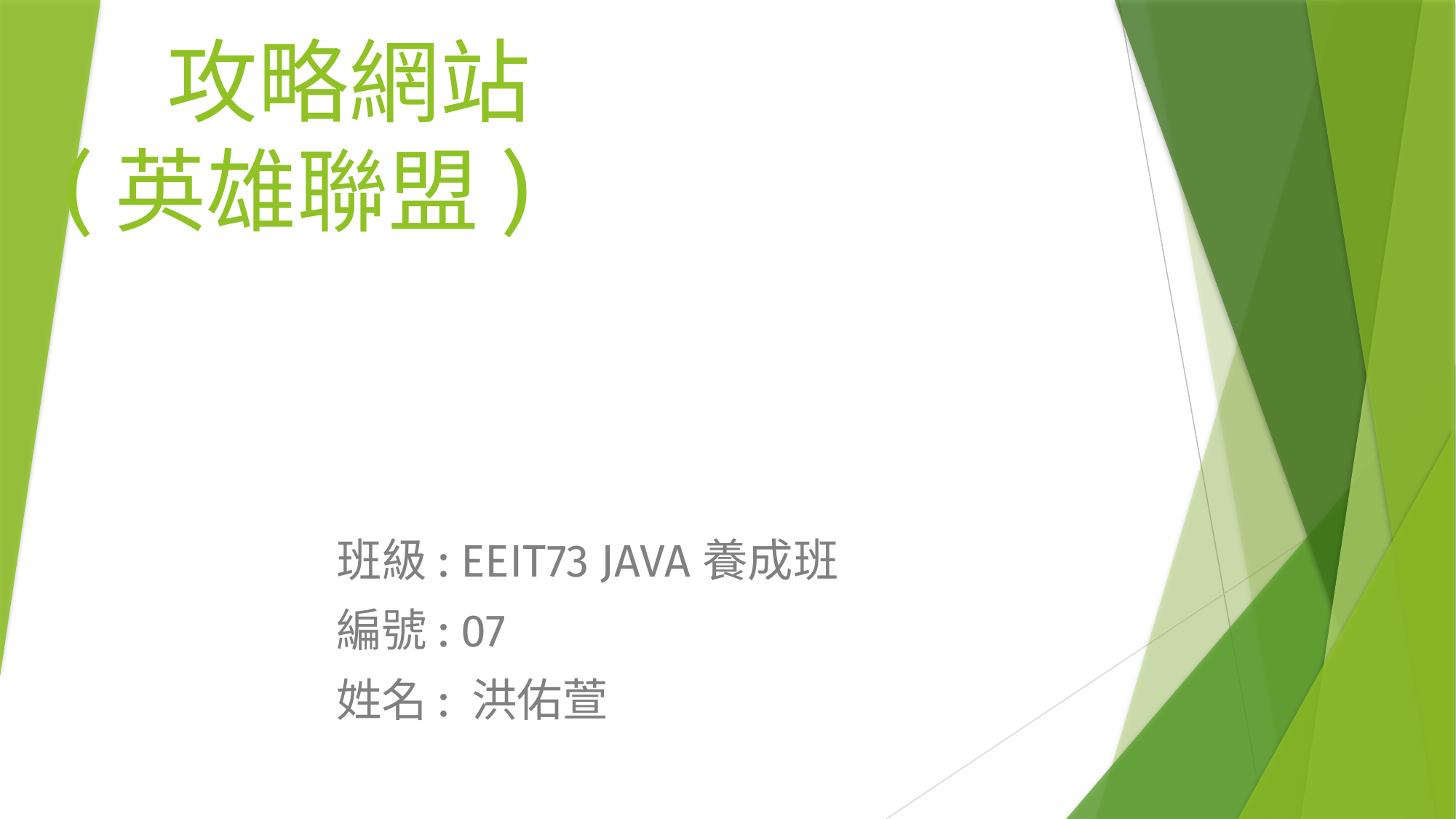

# 攻略網站 (英雄聯盟)
班級: EEIT73 JAVA養成班
編號: 07
姓名: 洪佑萱